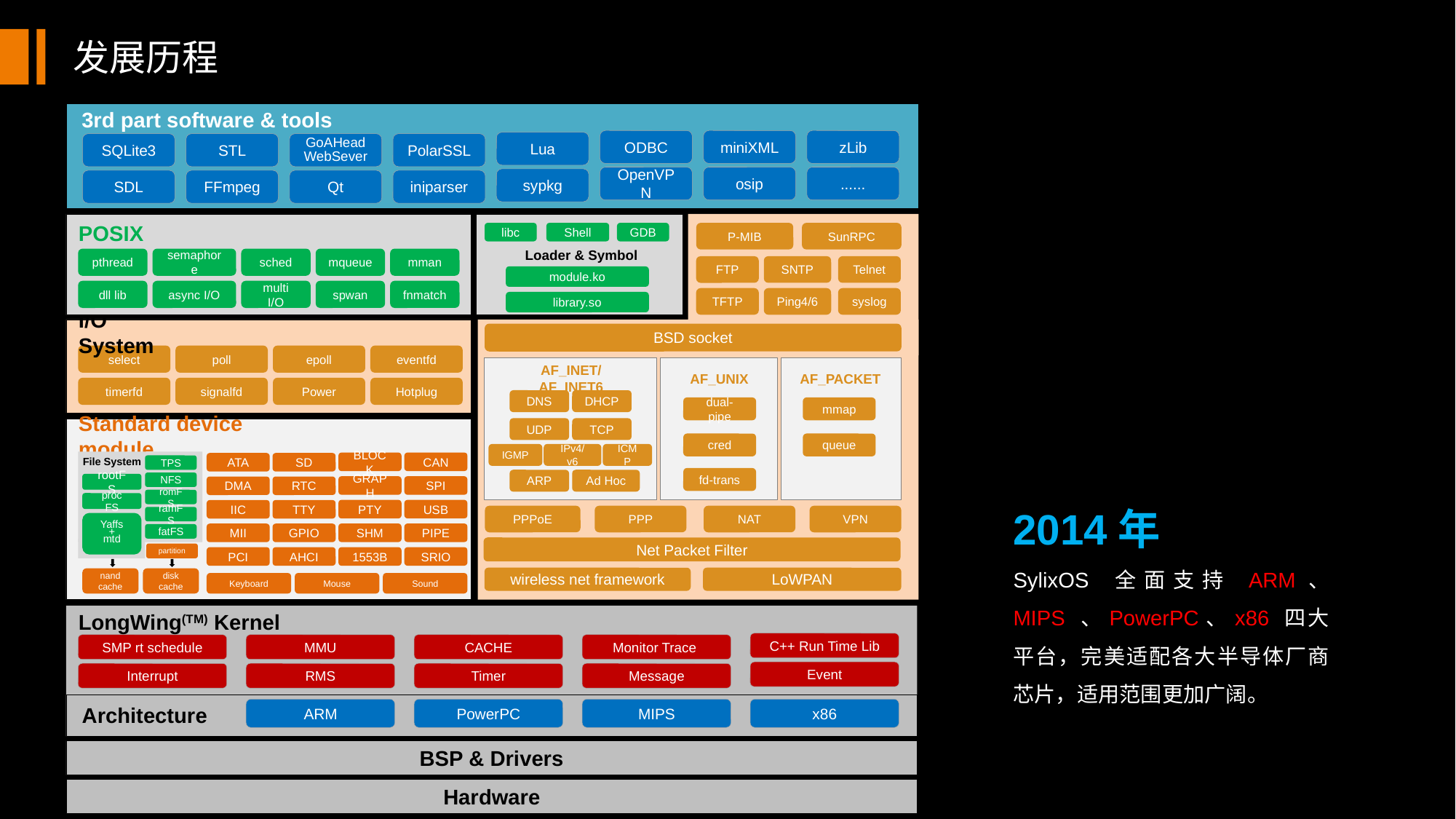

发展历程
3rd part software & tools

zLib
miniXML
ODBC
Lua
SQLite3
STL
GoAHead
WebSever
PolarSSL
......
osip
OpenVPN
sypkg
SDL
FFmpeg
Qt
iniparser

POSIX
libc
Shell
GDB
P-MIB
SunRPC
Loader & Symbol
pthread
semaphore
sched
mqueue
mman
Telnet
SNTP
FTP
module.ko
dll lib
async I/O
multi I/O
spwan
fnmatch
syslog
Ping4/6
TFTP
library.so
I/O System

BSD socket
select
poll
epoll
eventfd

AF_INET/AF_INET6
AF_UNIX
AF_PACKET
timerfd
signalfd
Power
Hotplug
DNS
DHCP
dual-pipe
mmap
Standard device module
UDP
TCP

cred
queue
IGMP
IPv4/v6
ICMP

File System
BLOCK
CAN
ATA
SD
TPS
fd-trans
ARP
Ad Hoc
2014年
SylixOS 全面支持 ARM、 MIPS 、PowerPC、x86 四大平台，完美适配各大半导体厂商芯片，适用范围更加广阔。
NFS
rootFS
GRAPH
SPI
DMA
RTC
romFS
proc FS
PTY
USB
IIC
TTY
PPPoE
PPP
NAT
VPN
ramFS
Yaffs
+
mtd
SHM
PIPE
MII
GPIO
fatFS
Net Packet Filter
partition
PCI
AHCI
1553B
SRIO

wireless net framework
LoWPAN
disk cache
nand cache
Keyboard
Mouse
Sound
LongWing(TM) Kernel

C++ Run Time Lib
SMP rt schedule
MMU
CACHE
Monitor Trace
Event
Interrupt
RMS
Timer
Message

Architecture
ARM
PowerPC
MIPS
x86
...
Memory
Coroutine
Thread
Work Queue
BSP & Drivers
Hardware